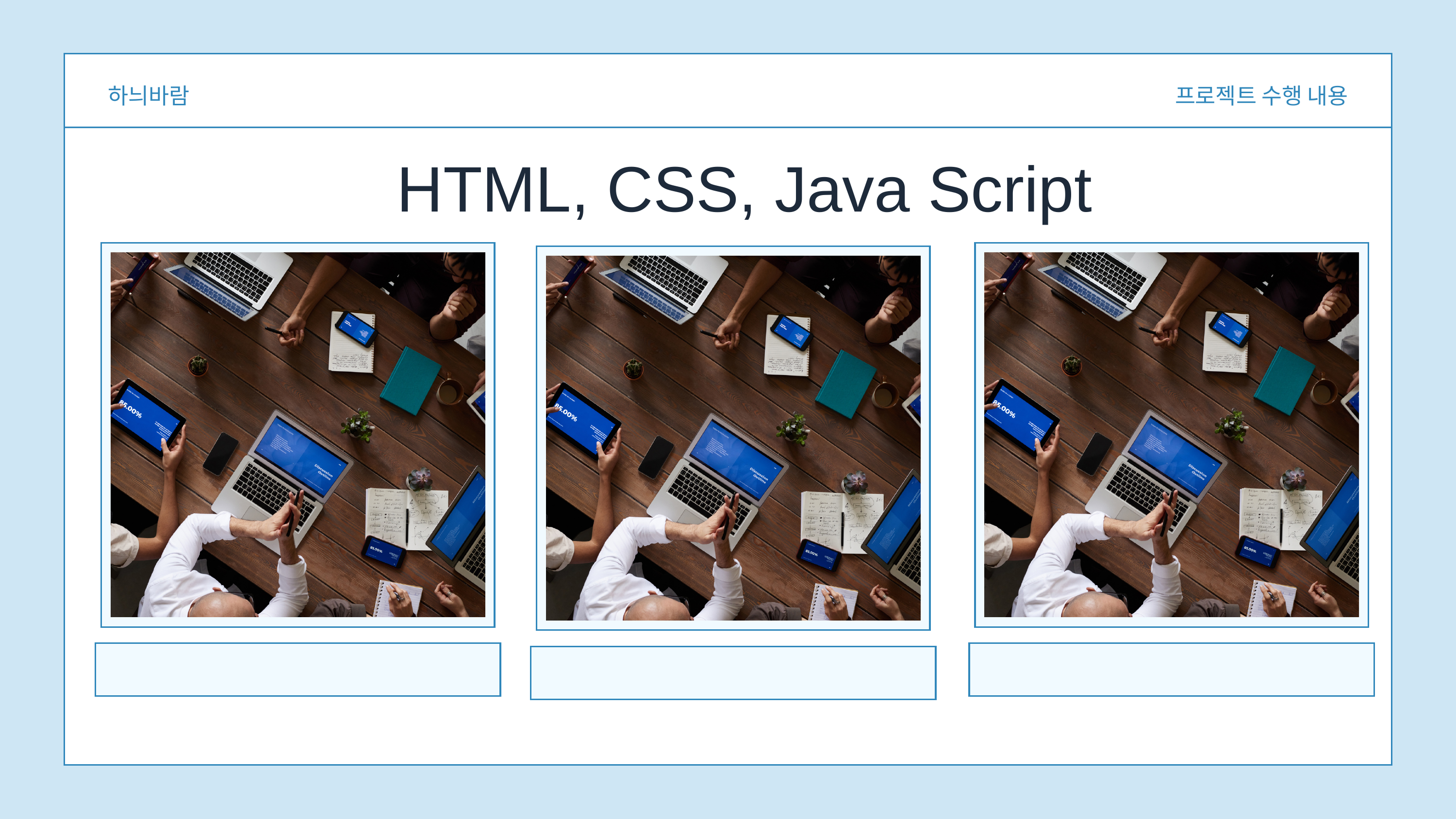

하늬바람
프로젝트 수행 내용

HTML, CSS, Java Script